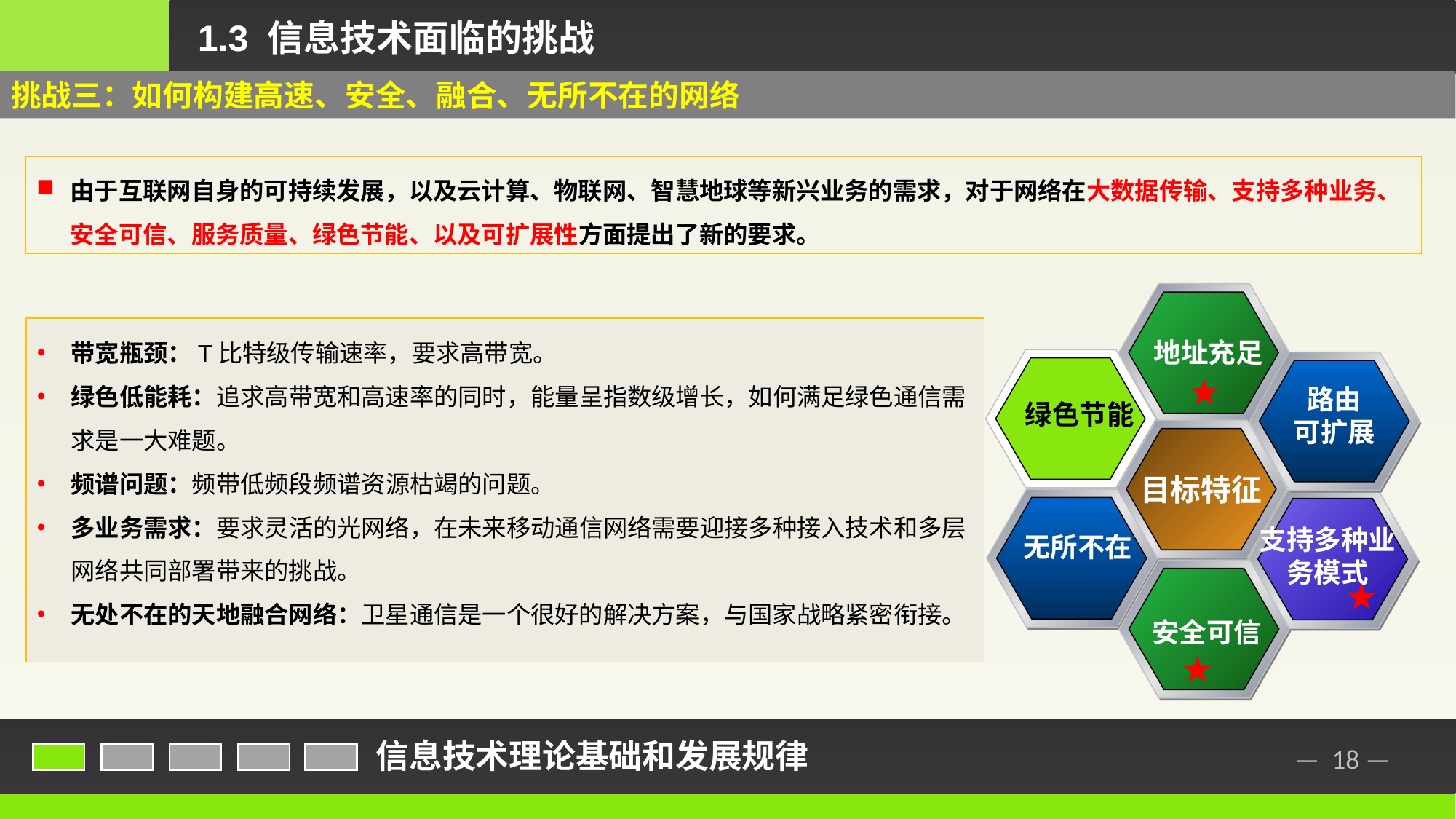

1.3 信息技术面临的挑战
挑战三：如何构建高速、安全、融合、无所不在的网络
由于互联网自身的可持续发展，以及云计算、物联网、智慧地球等新兴业务的需求，对于网络在大数据传输、支持多种业务、安全可信、服务质量、绿色节能、以及可扩展性方面提出了新的要求。

地址充足

路由
可扩展
绿色节能

支持多种业务模式
无所不在

安全可信

★
★
★

目标特征

带宽瓶颈：T比特级传输速率，要求高带宽。
绿色低能耗：追求高带宽和高速率的同时，能量呈指数级增长，如何满足绿色通信需求是一大难题。
频谱问题：频带低频段频谱资源枯竭的问题。
多业务需求：要求灵活的光网络，在未来移动通信网络需要迎接多种接入技术和多层网络共同部署带来的挑战。
无处不在的天地融合网络：卫星通信是一个很好的解决方案，与国家战略紧密衔接。
信息技术理论基础和发展规律